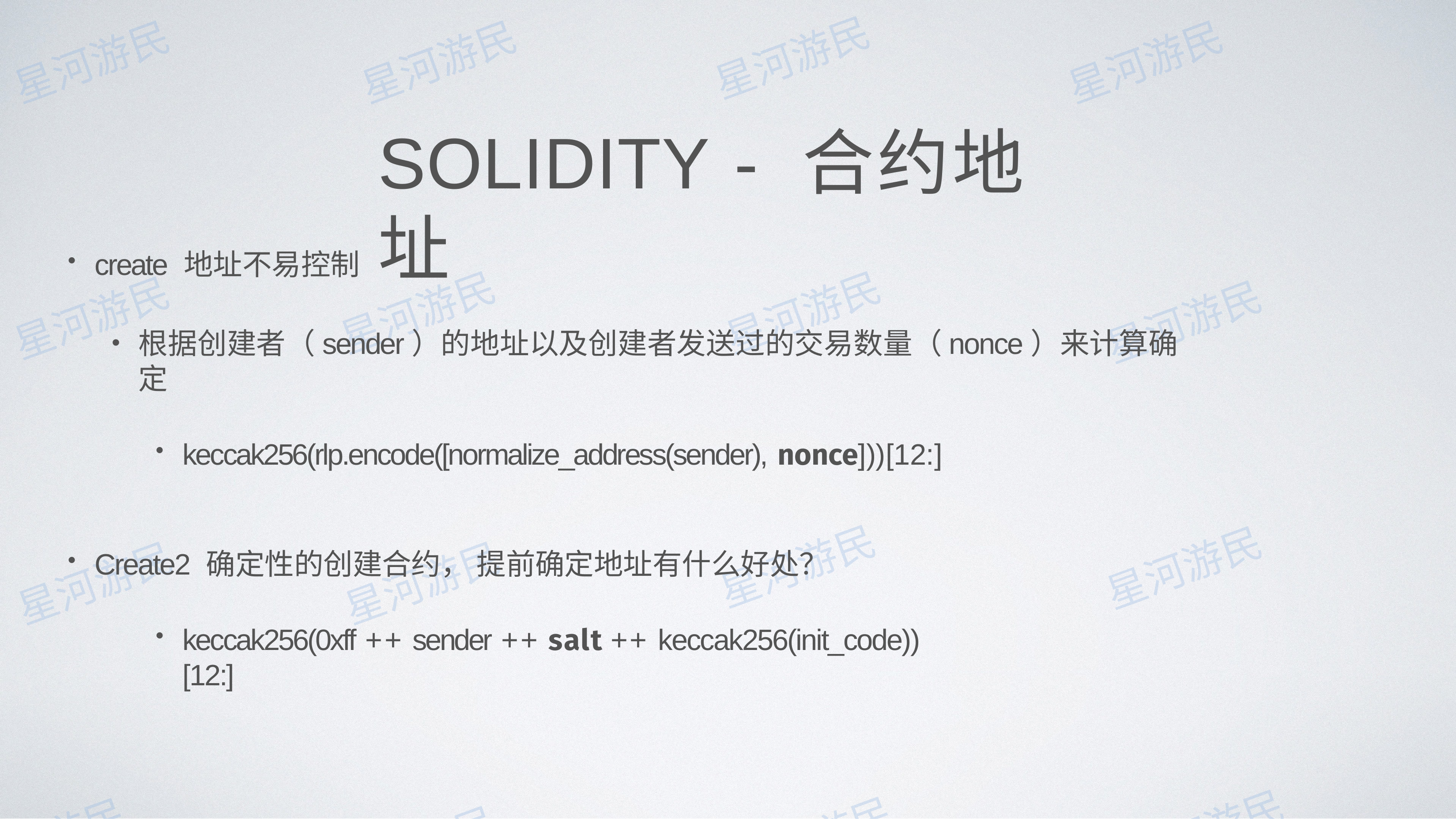

# SOLIDITY - 合约地址
create 地址不易控制
根据创建者（sender）的地址以及创建者发送过的交易数量（nonce）来计算确定
keccak256(rlp.encode([normalize_address(sender), nonce]))[12:]
Create2 确定性的创建合约， 提前确定地址有什么好处？
keccak256(0xff ++ sender ++ salt ++ keccak256(init_code))[12:]